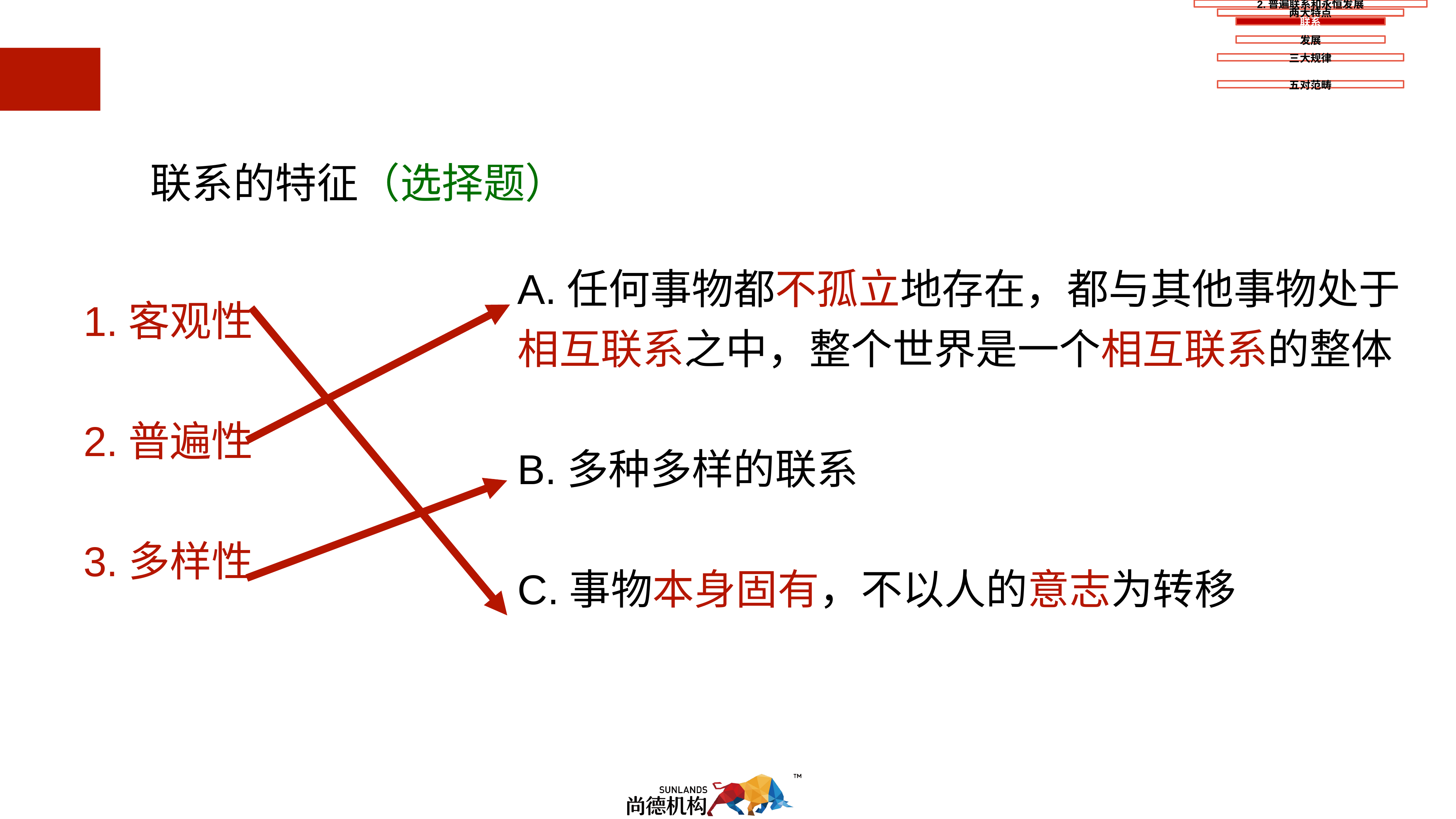

1.2.1世界联系的普遍性和特殊性
2.普遍联系和永恒发展
两大特点
三大规律
五对范畴
联系
发展
联系的特征（选择题）

A.任何事物都不孤立地存在，都与其他事物处于
相互联系之中，整个世界是一个相互联系的整体

B.多种多样的联系

C.事物本身固有，不以人的意志为转移

1.客观性

2.普遍性

3.多样性